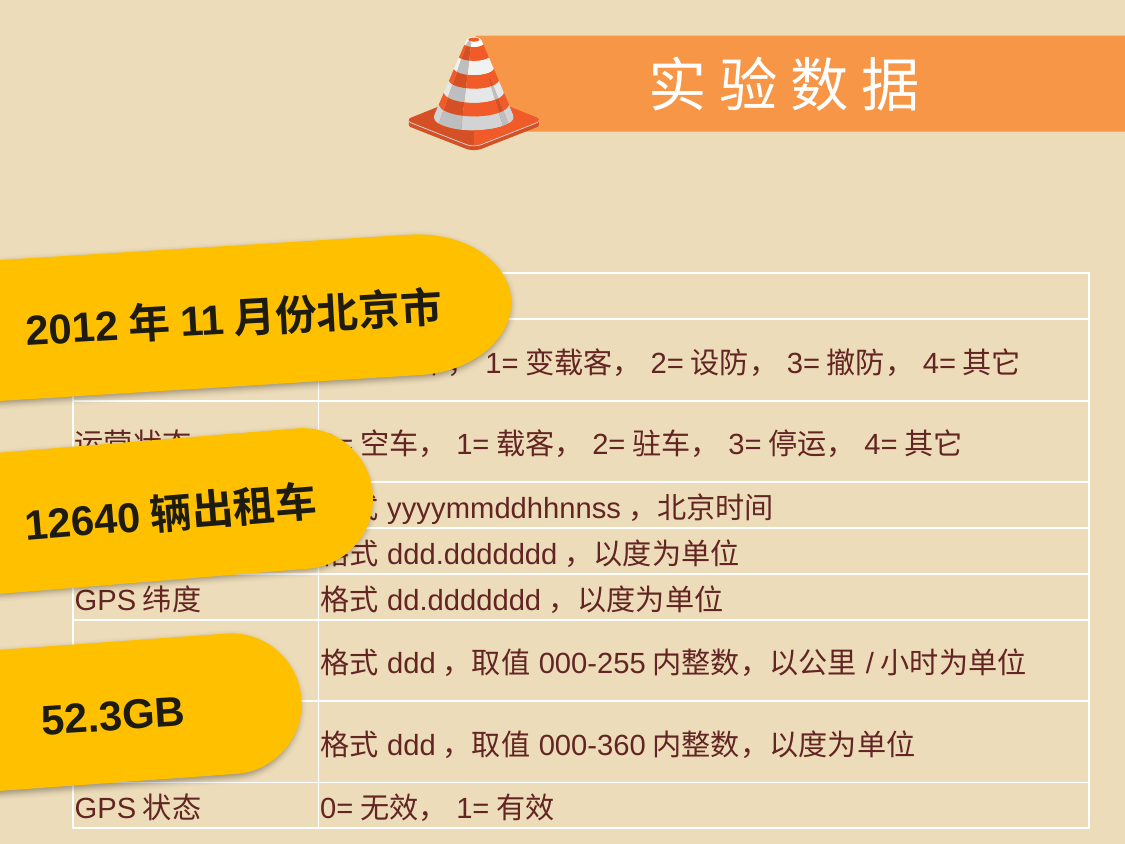

实 验 数 据

| 车辆标识 | 6个字符 |
| --- | --- |
| 触发事件 | 0=变空车，1=变载客，2=设防，3=撤防，4=其它 |
| 运营状态 | 0=空车，1=载客，2=驻车，3=停运，4=其它 |
| GPS时间 | 格式yyyymmddhhnnss，北京时间 |
| GPS经度 | 格式ddd.ddddddd，以度为单位 |
| GPS纬度 | 格式dd.ddddddd，以度为单位 |
| GPS速度 | 格式ddd，取值000-255内整数，以公里/小时为单位 |
| GPS方位 | 格式ddd，取值000-360内整数，以度为单位 |
| GPS状态 | 0=无效，1=有效 |
2012年11月份北京市

12640辆出租车

52.3GB